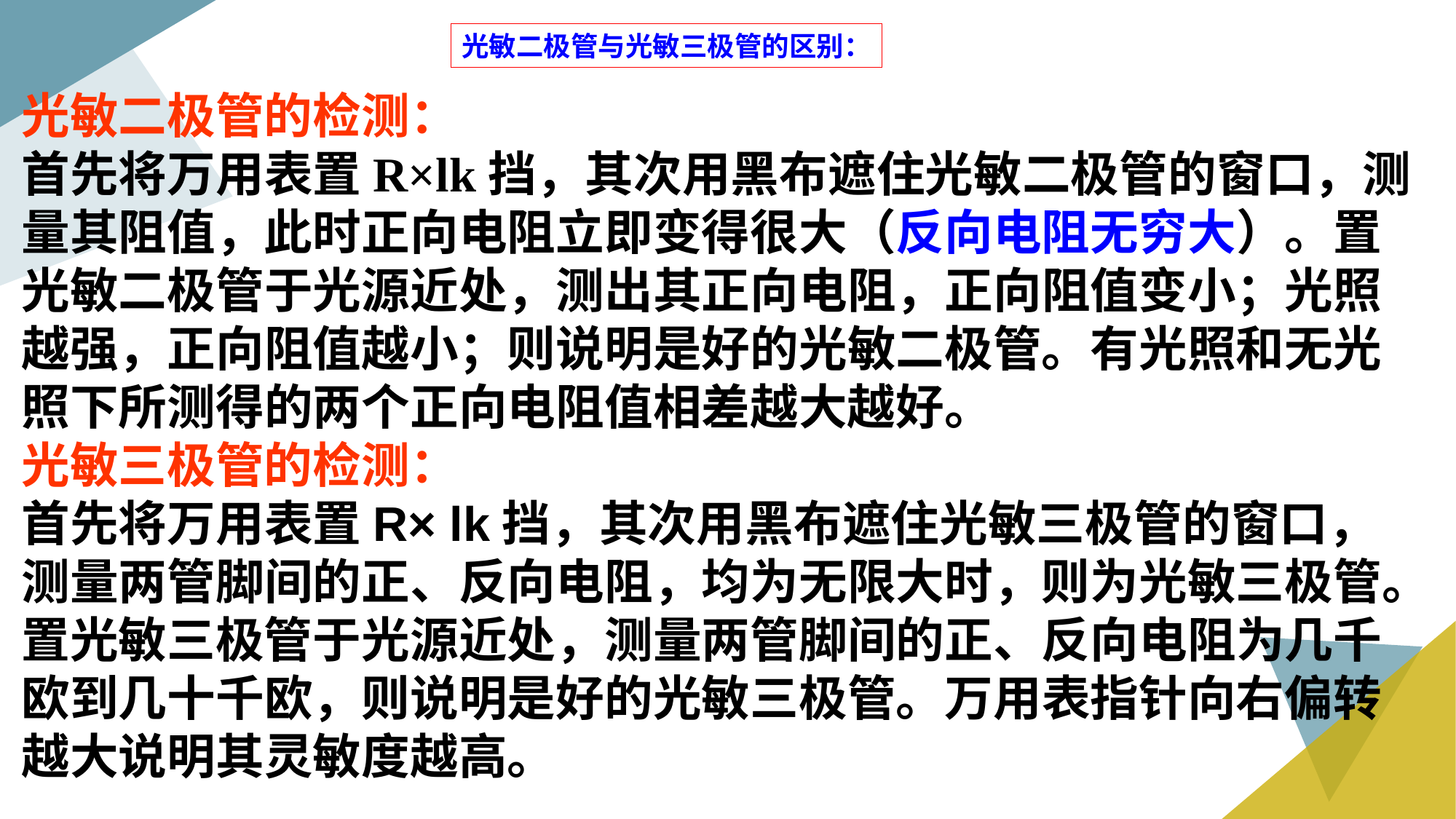

光敏二极管与光敏三极管的区别：
光敏二极管的检测：
首先将万用表置R×lk挡，其次用黑布遮住光敏二极管的窗口，测量其阻值，此时正向电阻立即变得很大（反向电阻无穷大）。置光敏二极管于光源近处，测出其正向电阻，正向阻值变小；光照越强，正向阻值越小；则说明是好的光敏二极管。有光照和无光照下所测得的两个正向电阻值相差越大越好。
光敏三极管的检测：
首先将万用表置R× lk挡，其次用黑布遮住光敏三极管的窗口，测量两管脚间的正、反向电阻，均为无限大时，则为光敏三极管。置光敏三极管于光源近处，测量两管脚间的正、反向电阻为几千欧到几十千欧，则说明是好的光敏三极管。万用表指针向右偏转越大说明其灵敏度越高。